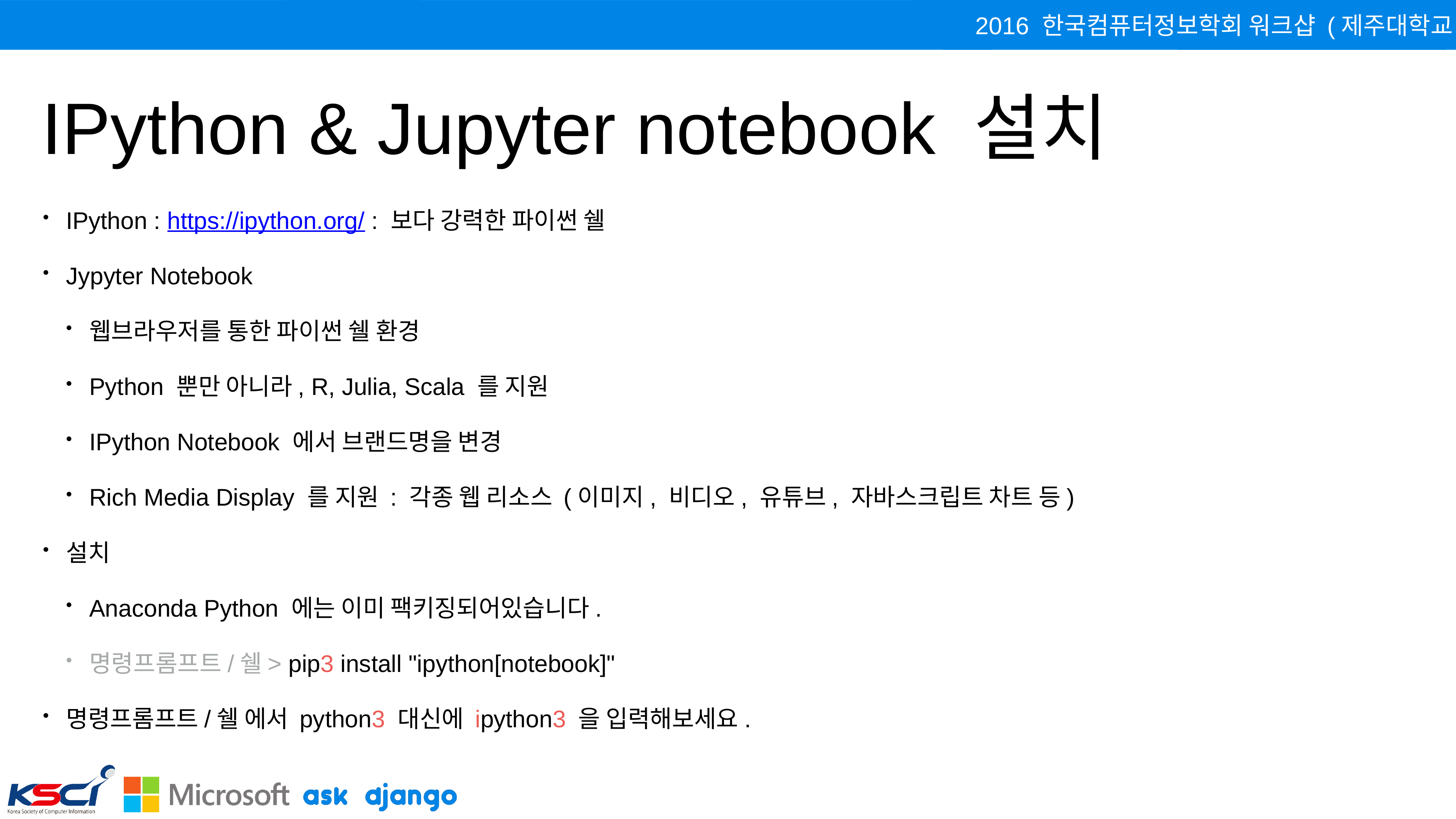

# IPython & Jupyter notebook 설치
IPython : https://ipython.org/ : 보다 강력한 파이썬 쉘
Jypyter Notebook
웹브라우저를 통한 파이썬 쉘 환경
Python 뿐만 아니라, R, Julia, Scala 를 지원
IPython Notebook 에서 브랜드명을 변경
Rich Media Display 를 지원 : 각종 웹 리소스 (이미지, 비디오, 유튜브, 자바스크립트 차트 등)
설치
Anaconda Python 에는 이미 팩키징되어있습니다.
명령프롬프트/쉘> pip3 install "ipython[notebook]"
명령프롬프트/쉘 에서 python3 대신에 ipython3 을 입력해보세요.